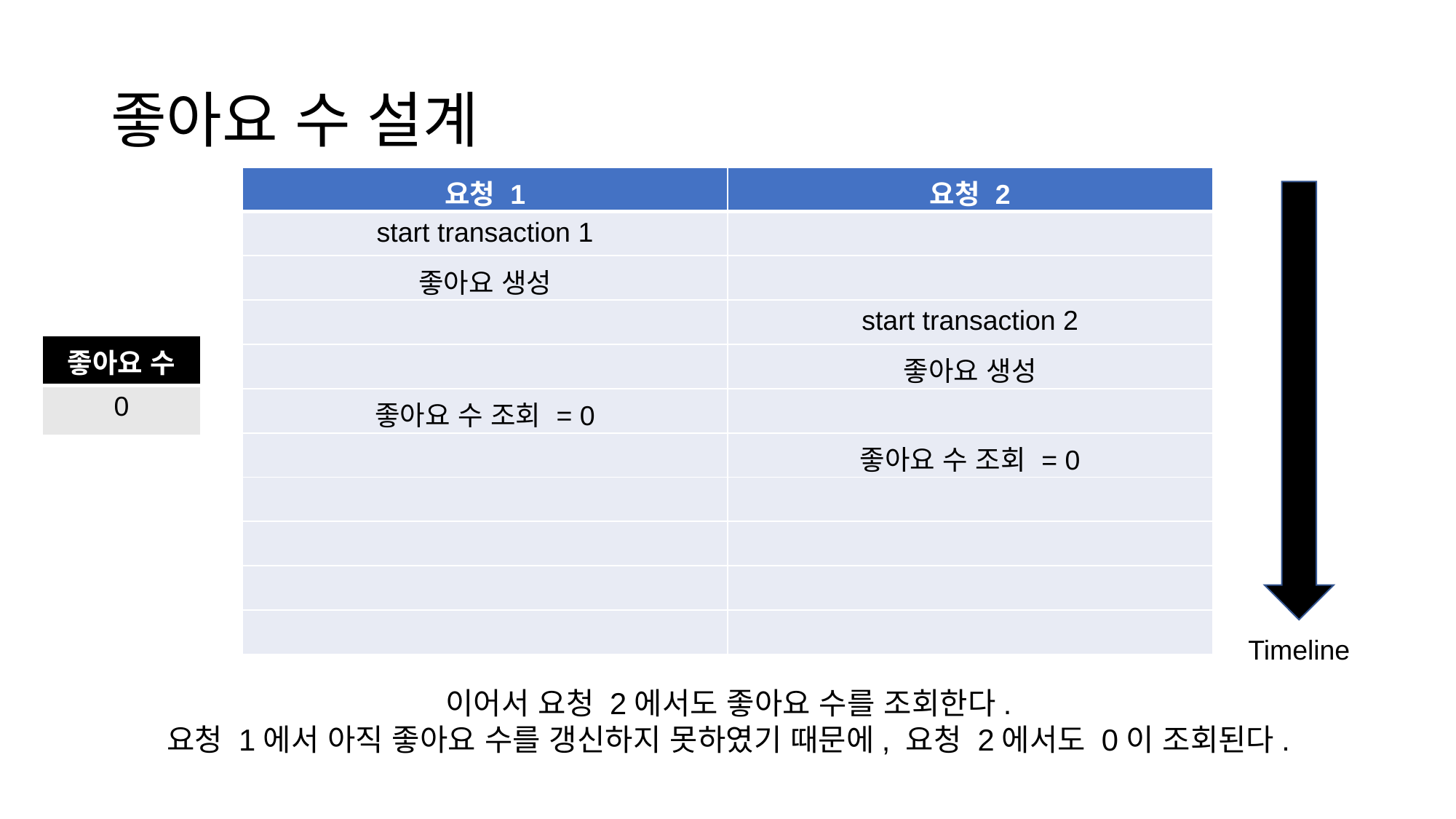

# 좋아요 수 설계
| 요청 1 | 요청 2 |
| --- | --- |
| start transaction 1 |  |
| 좋아요 생성 |  |
|  | start transaction 2 |
|  | 좋아요 생성 |
| 좋아요 수 조회 = 0 |  |
|  | 좋아요 수 조회 = 0 |
|  |  |
|  |  |
|  |  |
|  |  |

| 좋아요 수 |
| --- |
| 0 |
Timeline
이어서 요청 2에서도 좋아요 수를 조회한다.
요청 1에서 아직 좋아요 수를 갱신하지 못하였기 때문에, 요청 2에서도 0이 조회된다.